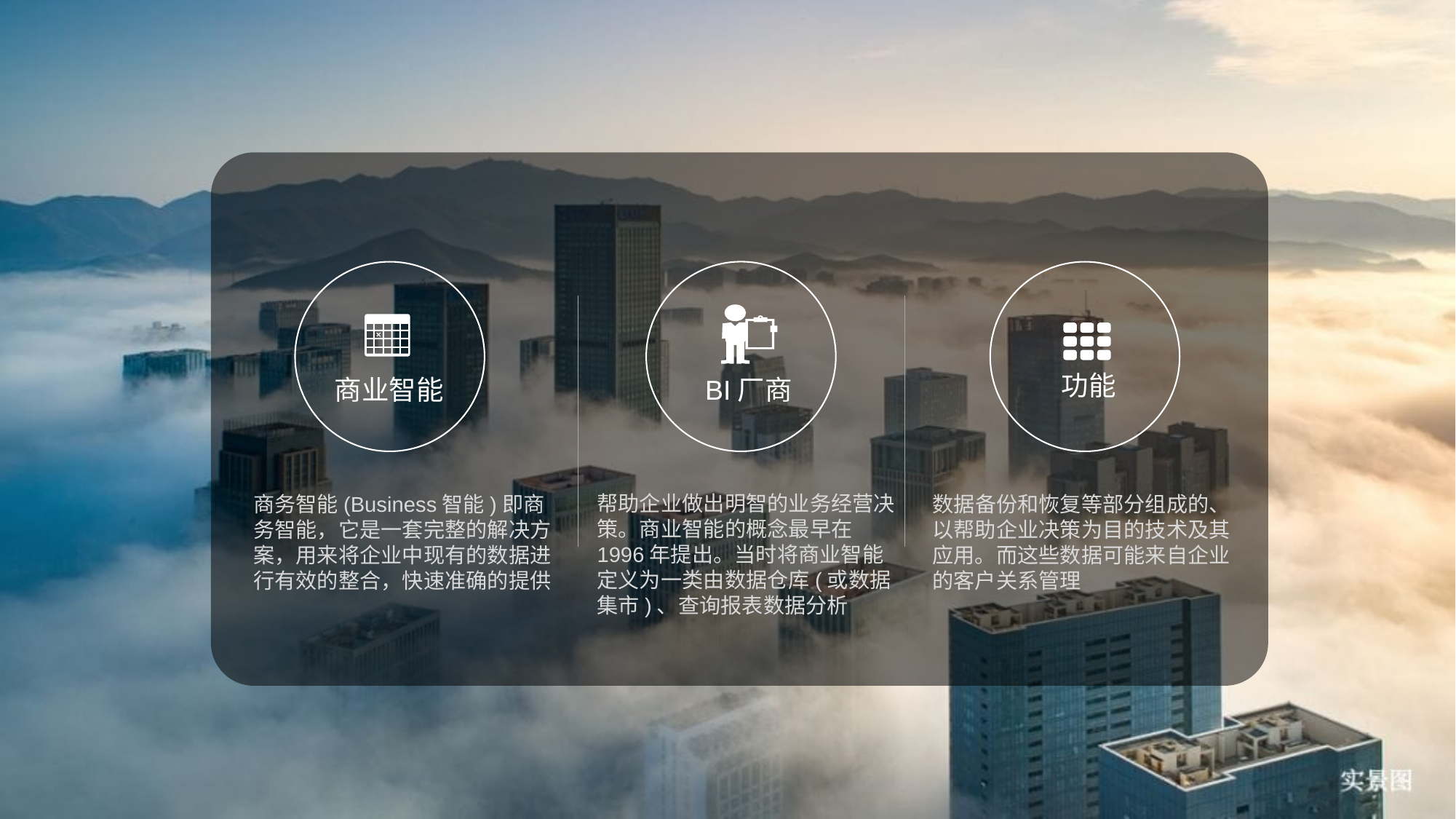

功能
商业智能
BI厂商
帮助企业做出明智的业务经营决策。商业智能的概念最早在1996年提出。当时将商业智能定义为一类由数据仓库(或数据集市)、查询报表数据分析
商务智能(Business智能)即商务智能，它是一套完整的解决方案，用来将企业中现有的数据进行有效的整合，快速准确的提供
数据备份和恢复等部分组成的、以帮助企业决策为目的技术及其应用。而这些数据可能来自企业的客户关系管理